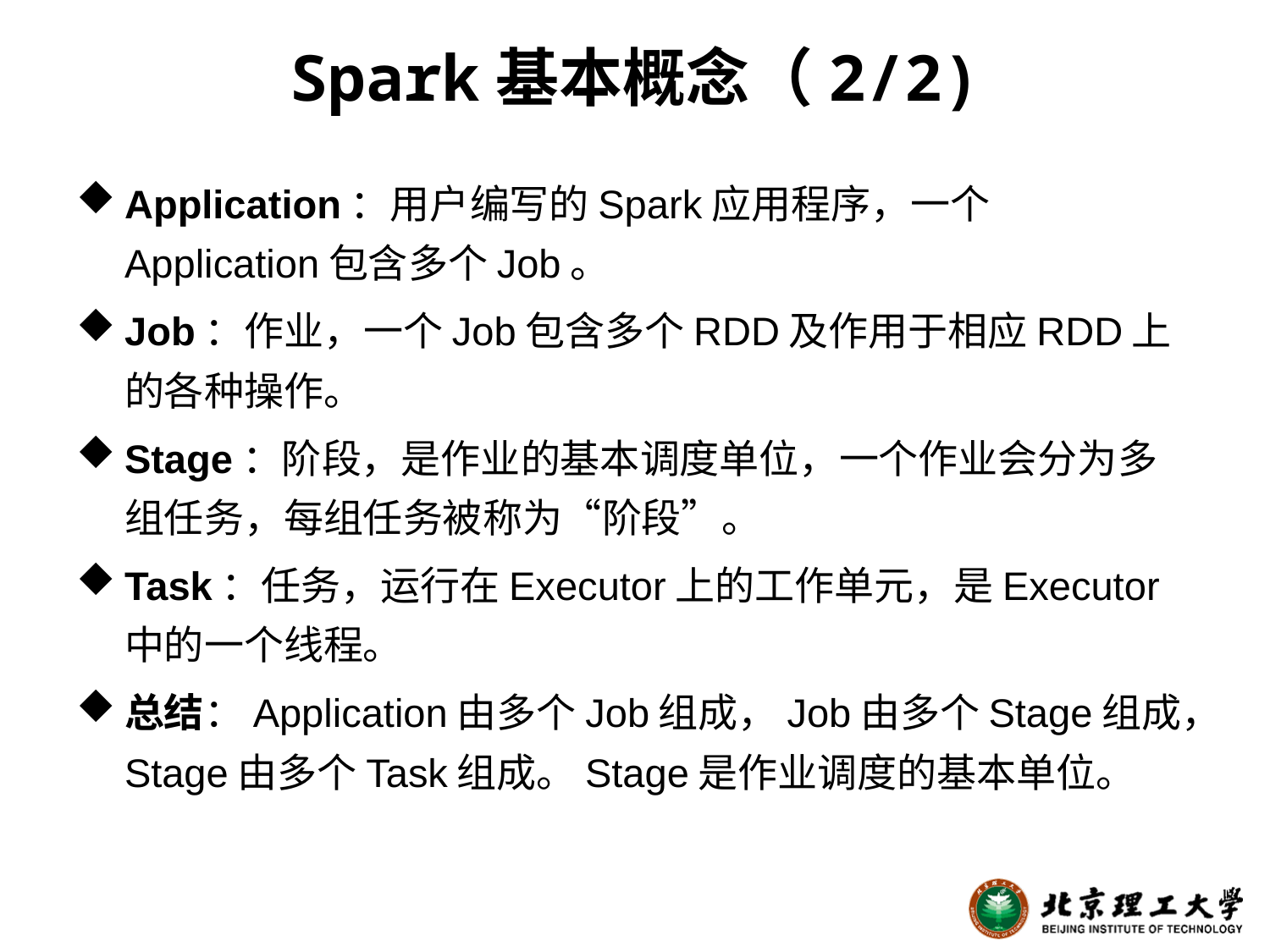

# Spark基本概念（2/2)
Application：用户编写的Spark应用程序，一个Application包含多个Job。
Job：作业，一个Job包含多个RDD及作用于相应RDD上的各种操作。
Stage：阶段，是作业的基本调度单位，一个作业会分为多组任务，每组任务被称为“阶段”。
Task：任务，运行在Executor上的工作单元，是Executor中的一个线程。
总结：Application由多个Job组成，Job由多个Stage组成，Stage由多个Task组成。Stage是作业调度的基本单位。